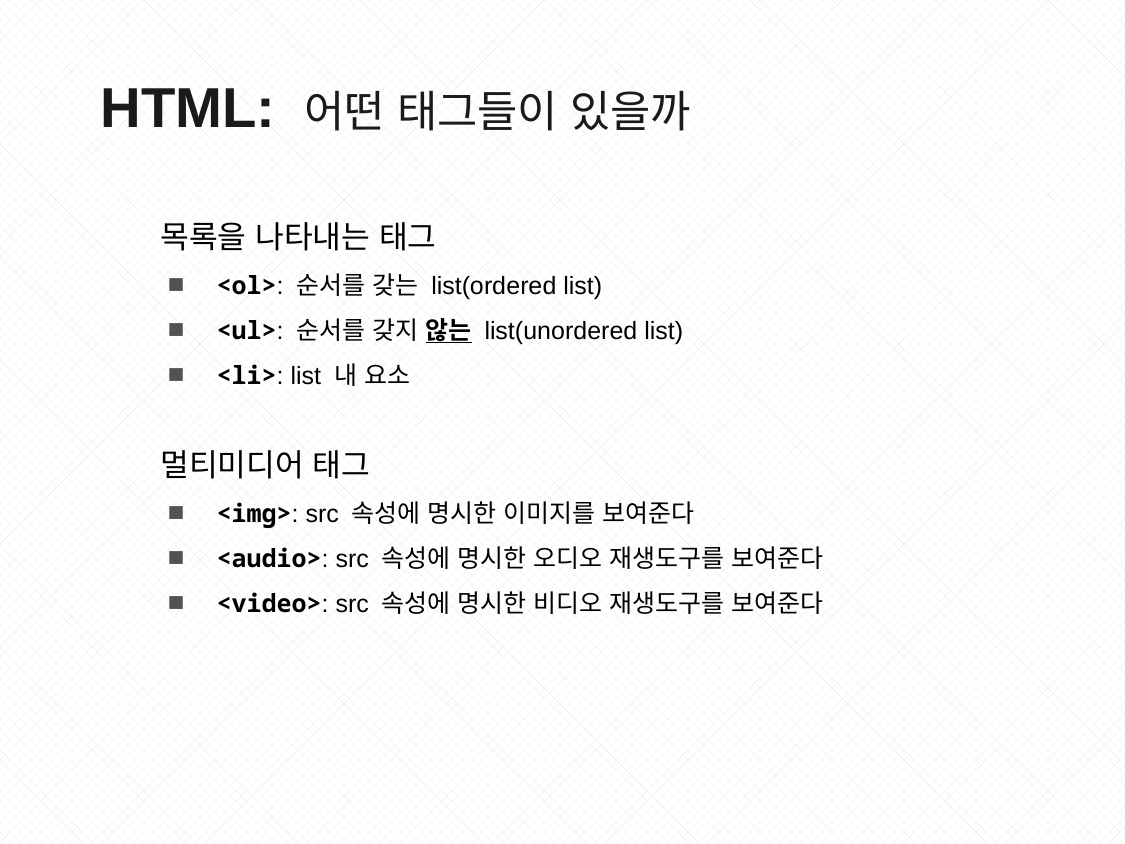

HTML: 어떤 태그들이 있을까
목록을 나타내는 태그
<ol>: 순서를 갖는 list(ordered list)
<ul>: 순서를 갖지 않는 list(unordered list)
<li>: list 내 요소
멀티미디어 태그
<img>: src 속성에 명시한 이미지를 보여준다
<audio>: src 속성에 명시한 오디오 재생도구를 보여준다
<video>: src 속성에 명시한 비디오 재생도구를 보여준다